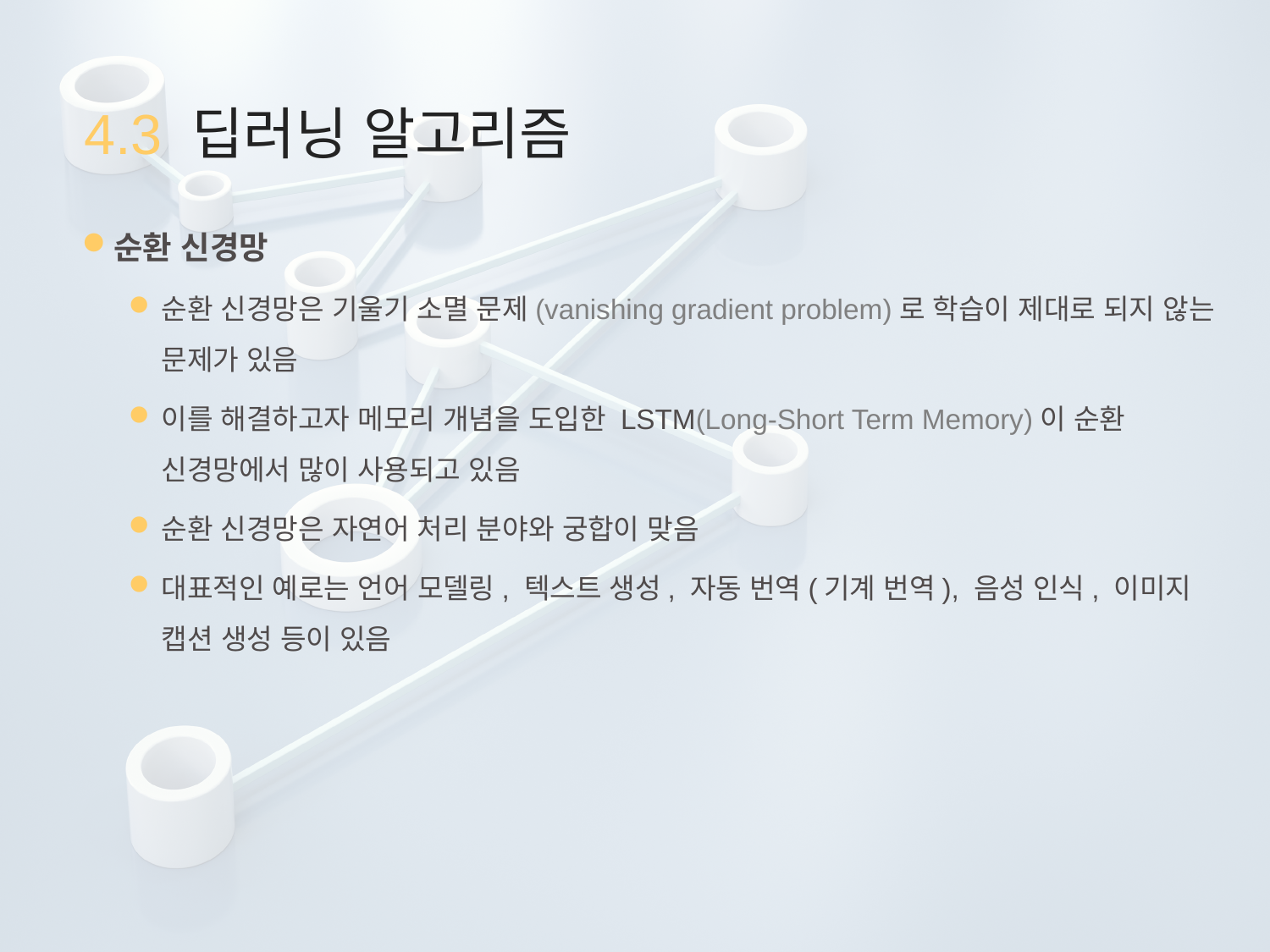

# 4.3 딥러닝 알고리즘
순환 신경망
순환 신경망은 기울기 소멸 문제(vanishing gradient problem)로 학습이 제대로 되지 않는 문제가 있음
이를 해결하고자 메모리 개념을 도입한 LSTM(Long-Short Term Memory)이 순환 신경망에서 많이 사용되고 있음
순환 신경망은 자연어 처리 분야와 궁합이 맞음
대표적인 예로는 언어 모델링, 텍스트 생성, 자동 번역(기계 번역), 음성 인식, 이미지 캡션 생성 등이 있음